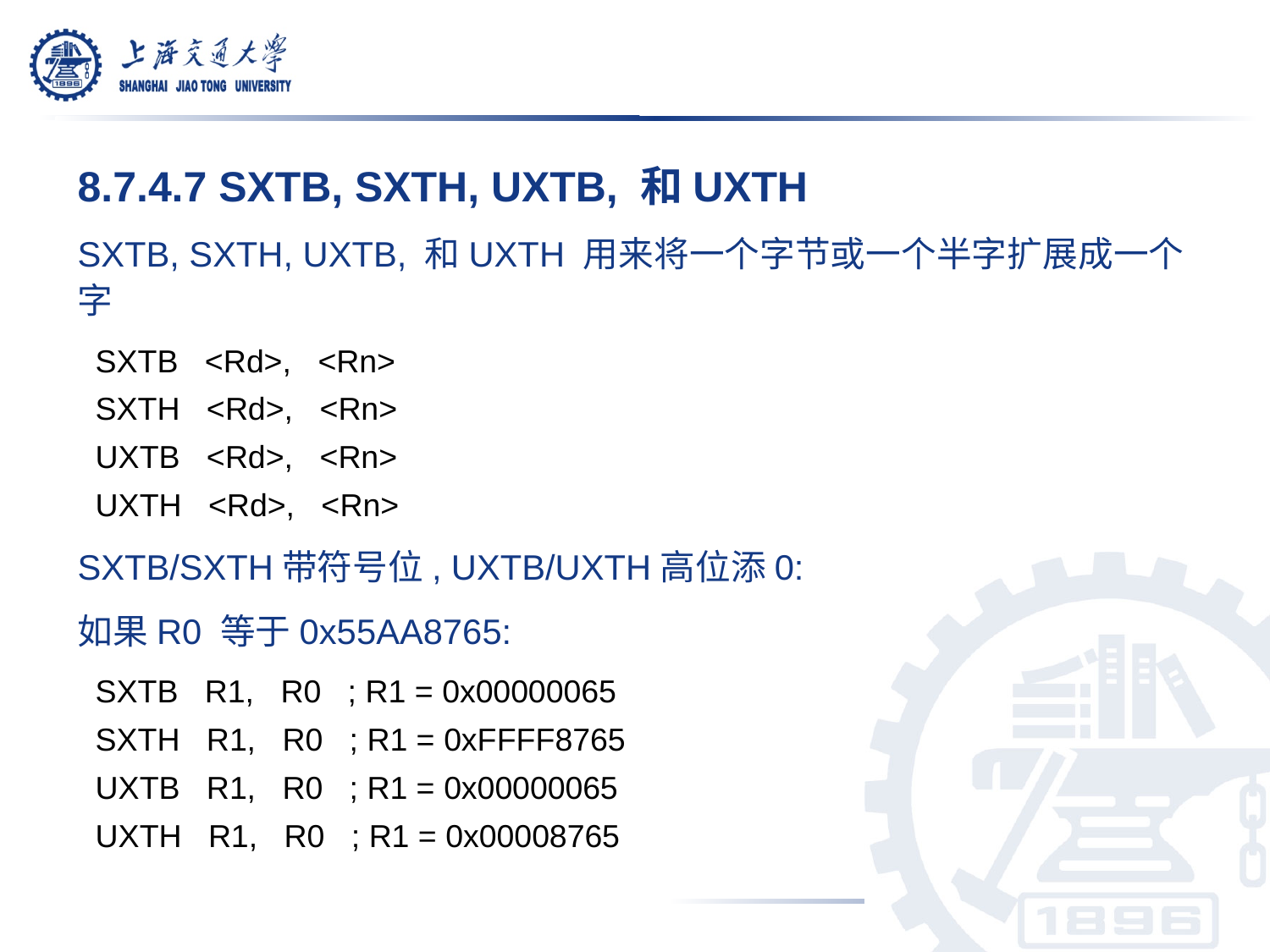

8.7.4.7 SXTB, SXTH, UXTB, 和UXTH
SXTB, SXTH, UXTB, 和UXTH 用来将一个字节或一个半字扩展成一个字
  SXTB   <Rd>,   <Rn>
  SXTH   <Rd>,   <Rn>
  UXTB   <Rd>,   <Rn>
  UXTH   <Rd>,   <Rn>
SXTB/SXTH带符号位, UXTB/UXTH高位添0:
如果R0 等于0x55AA8765:
  SXTB   R1,   R0   ; R1 = 0x00000065
  SXTH   R1,   R0   ; R1 = 0xFFFF8765
  UXTB   R1,   R0   ; R1 = 0x00000065
  UXTH   R1,   R0   ; R1 = 0x00008765